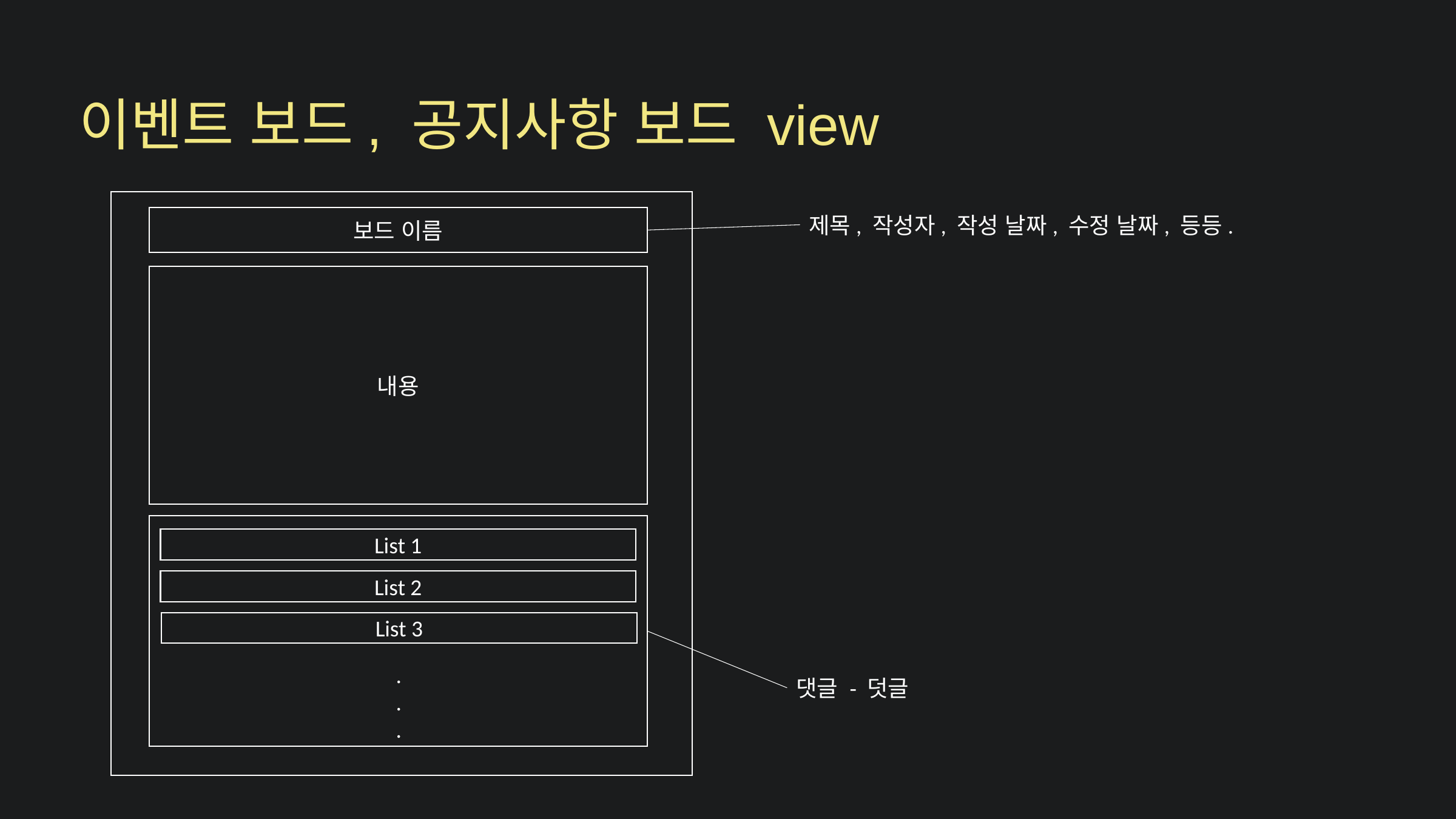

이벤트 보드, 공지사항 보드 view

제목, 작성자, 작성 날짜, 수정 날짜, 등등.
보드 이름
내용

List 1
List 2
List 3
.
.
.
댓글 - 덧글